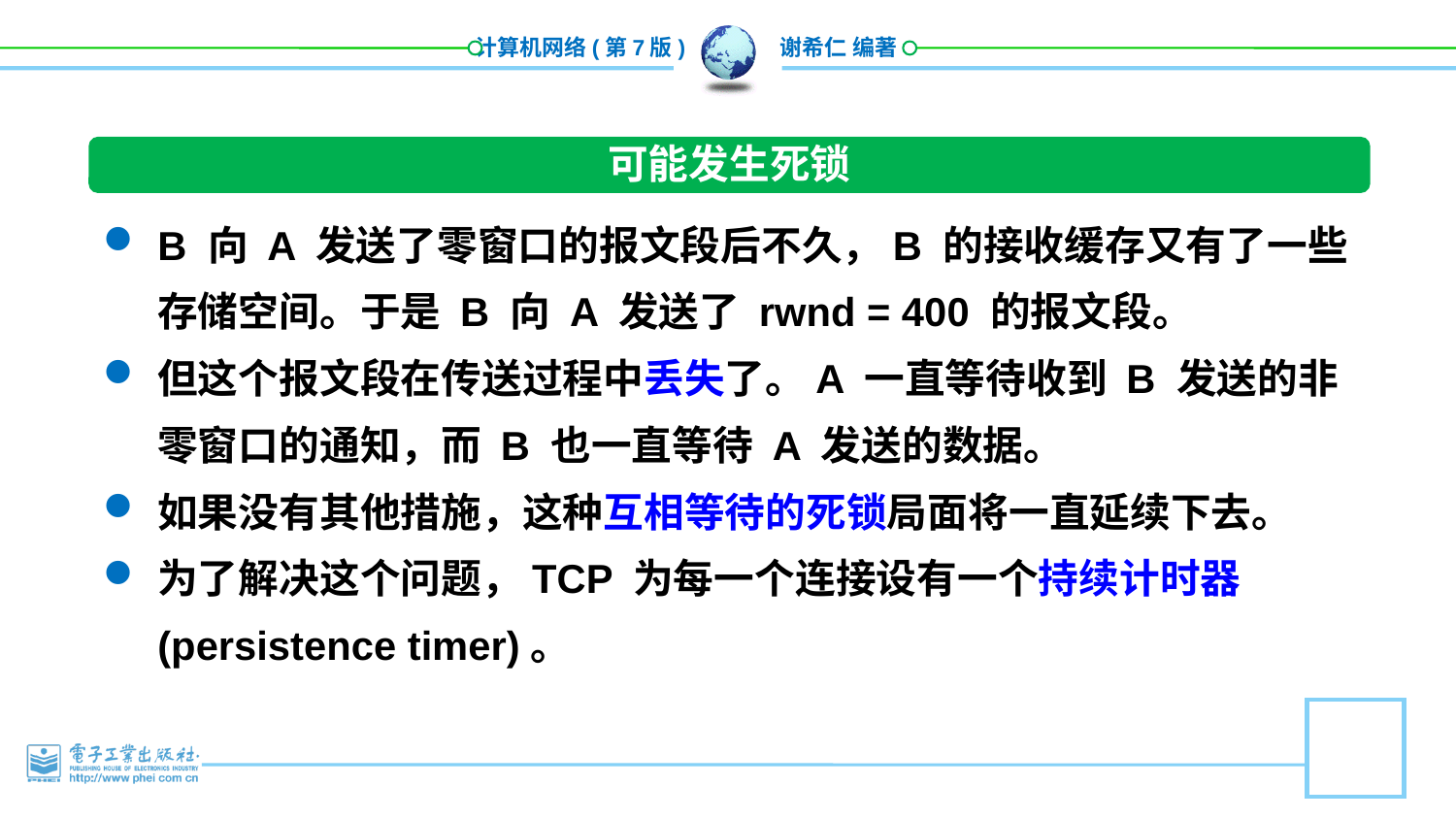

可能发生死锁

B 向 A 发送了零窗口的报文段后不久，B 的接收缓存又有了一些存储空间。于是 B 向 A 发送了 rwnd = 400 的报文段。
但这个报文段在传送过程中丢失了。A 一直等待收到 B 发送的非零窗口的通知，而 B 也一直等待 A 发送的数据。
如果没有其他措施，这种互相等待的死锁局面将一直延续下去。
为了解决这个问题，TCP 为每一个连接设有一个持续计时器 (persistence timer)。